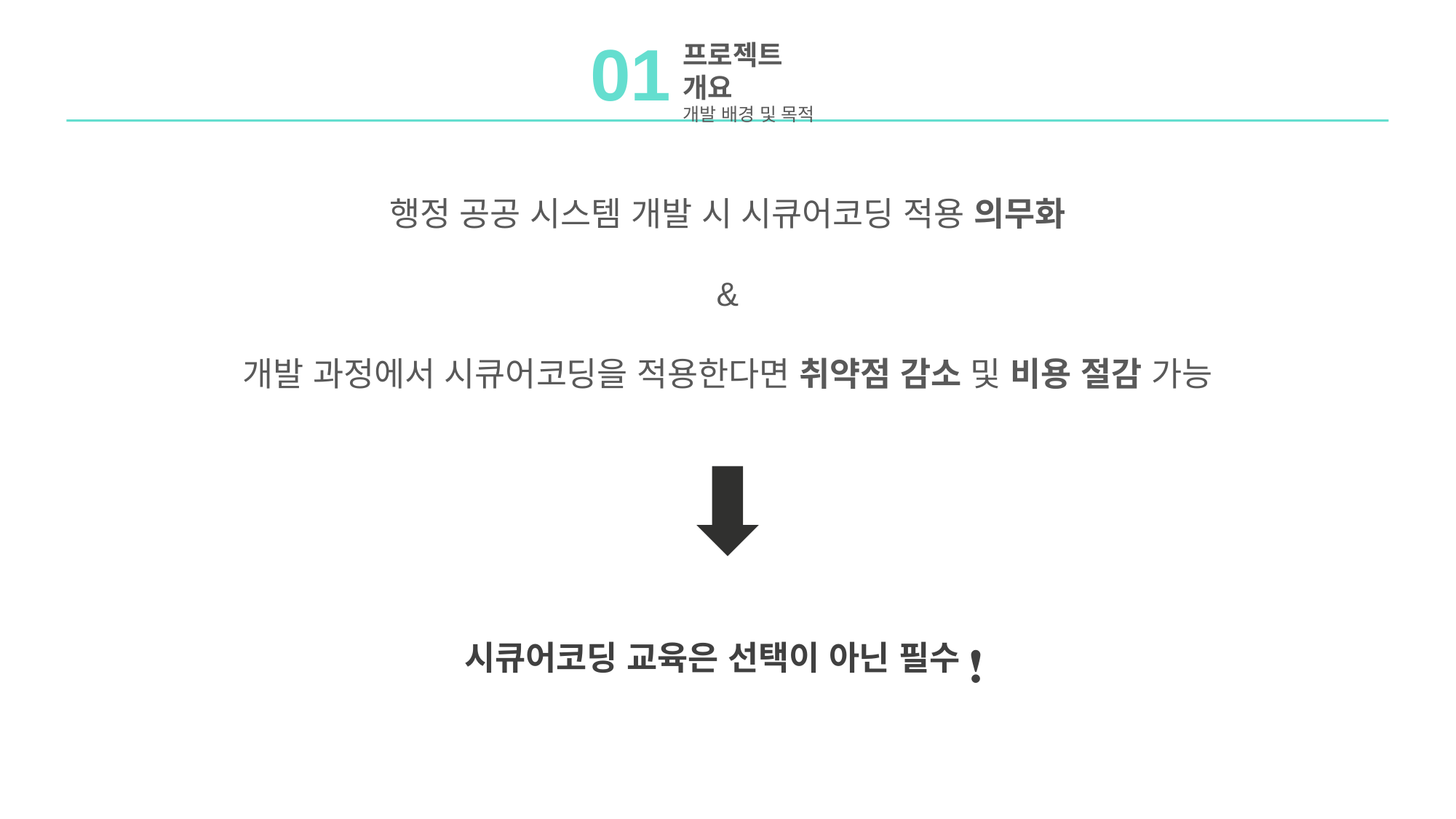

01
프로젝트 개요
개발 배경 및 목적

행정 공공 시스템 개발 시 시큐어코딩 적용 의무화

&

개발 과정에서 시큐어코딩을 적용한다면 취약점 감소 및 비용 절감 가능

시큐어코딩 교육은 선택이 아닌 필수
❗️